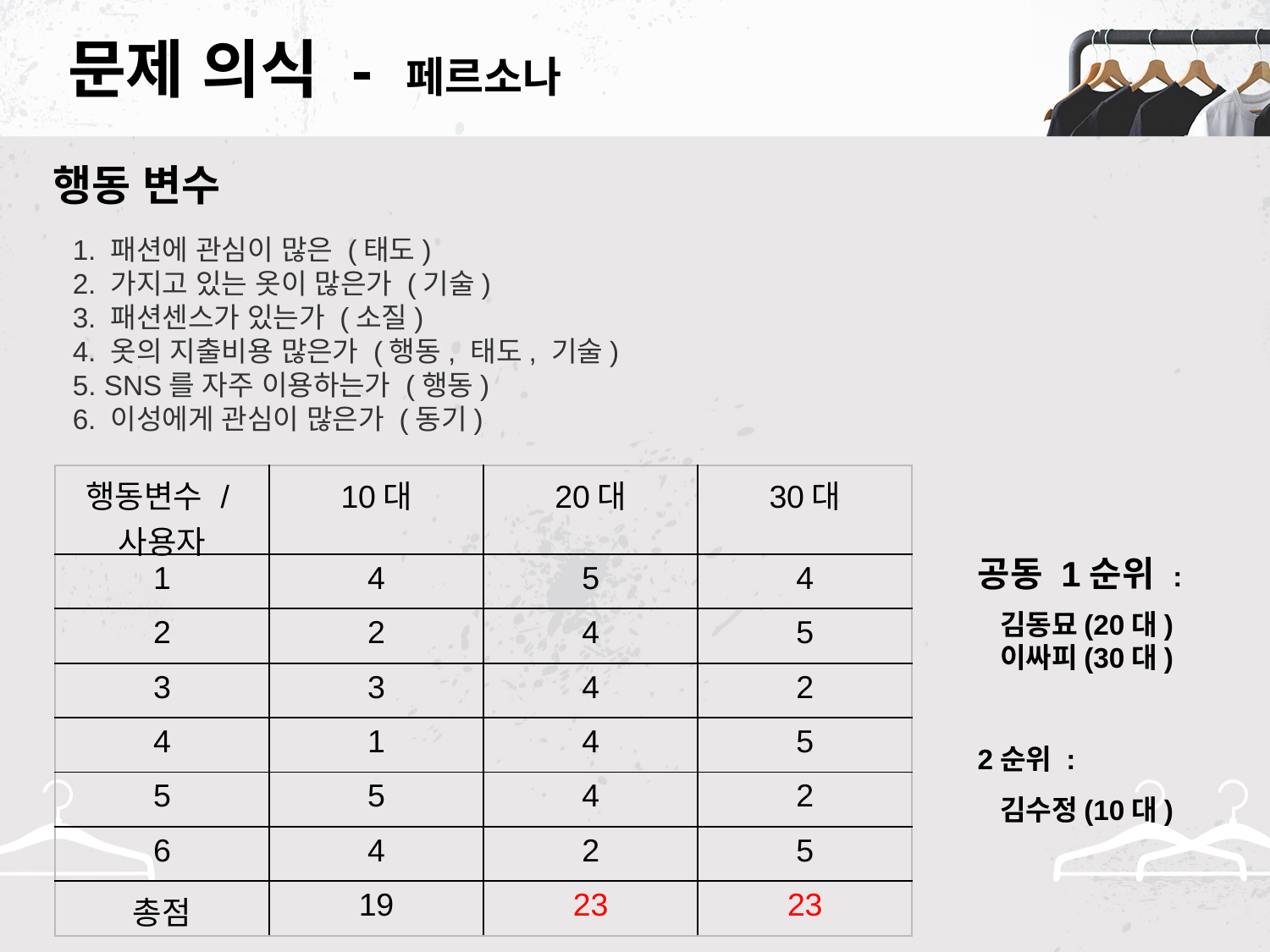

# 문제 의식 - 페르소나
행동 변수
1. 패션에 관심이 많은 (태도)
2. 가지고 있는 옷이 많은가 (기술)
3. 패션센스가 있는가 (소질)
4. 옷의 지출비용 많은가 (행동, 태도, 기술)
 SNS를 자주 이용하는가 (행동)
 이성에게 관심이 많은가 (동기)

| 행동변수 / 사용자 | 10대 | 20대 | 30대 |
| --- | --- | --- | --- |
| 1 | 4 | 5 | 4 |
| 2 | 2 | 4 | 5 |
| 3 | 3 | 4 | 2 |
| 4 | 1 | 4 | 5 |
| 5 | 5 | 4 | 2 |
| 6 | 4 | 2 | 5 |
| 총점 | 19 | 23 | 23 |
공동 1순위 :

  김동묘(20대)
  이싸피(30대)

2순위 :

  김수정(10대)